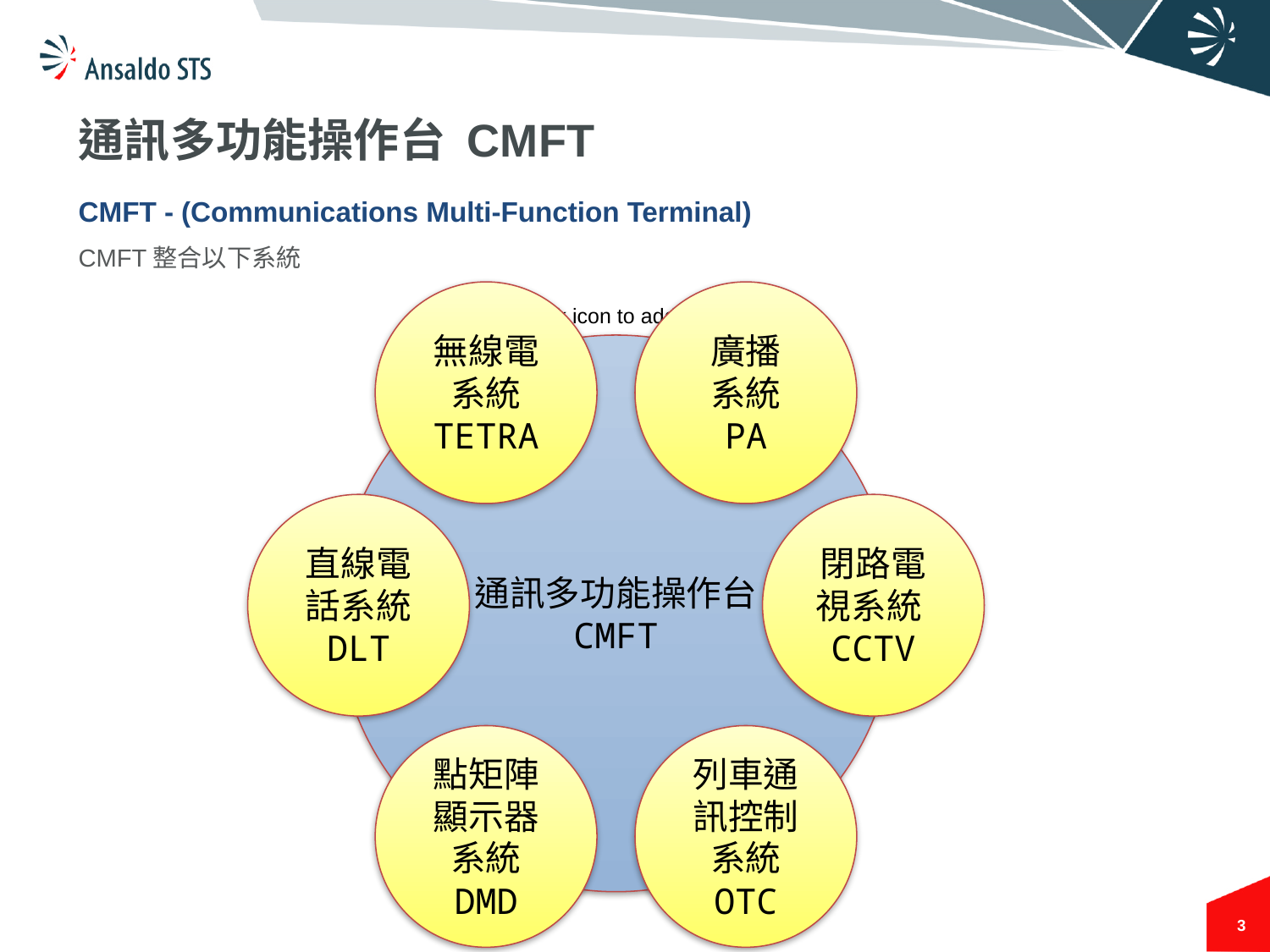

# 通訊多功能操作台 CMFT
CMFT - (Communications Multi-Function Terminal)
CMFT整合以下系統
無線電系統
TETRA
廣播
系統
PA

通訊多功能操作台
CMFT
直線電話系統
DLT
閉路電視系統CCTV
點矩陣顯示器系統
DMD
列車通訊控制系統
OTC
3